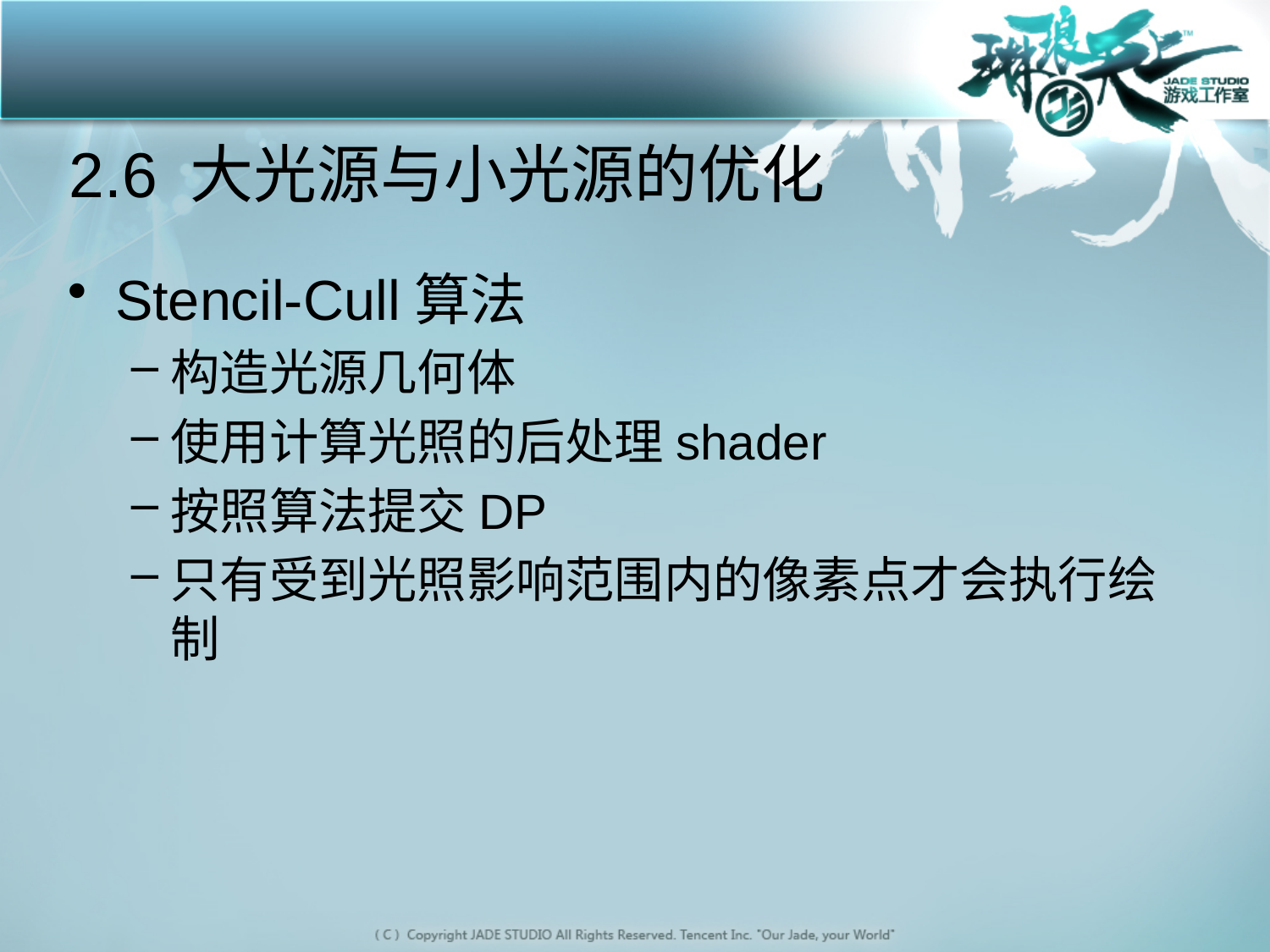

# 2.6 大光源与小光源的优化
Stencil-Cull算法
构造光源几何体
使用计算光照的后处理shader
按照算法提交DP
只有受到光照影响范围内的像素点才会执行绘制